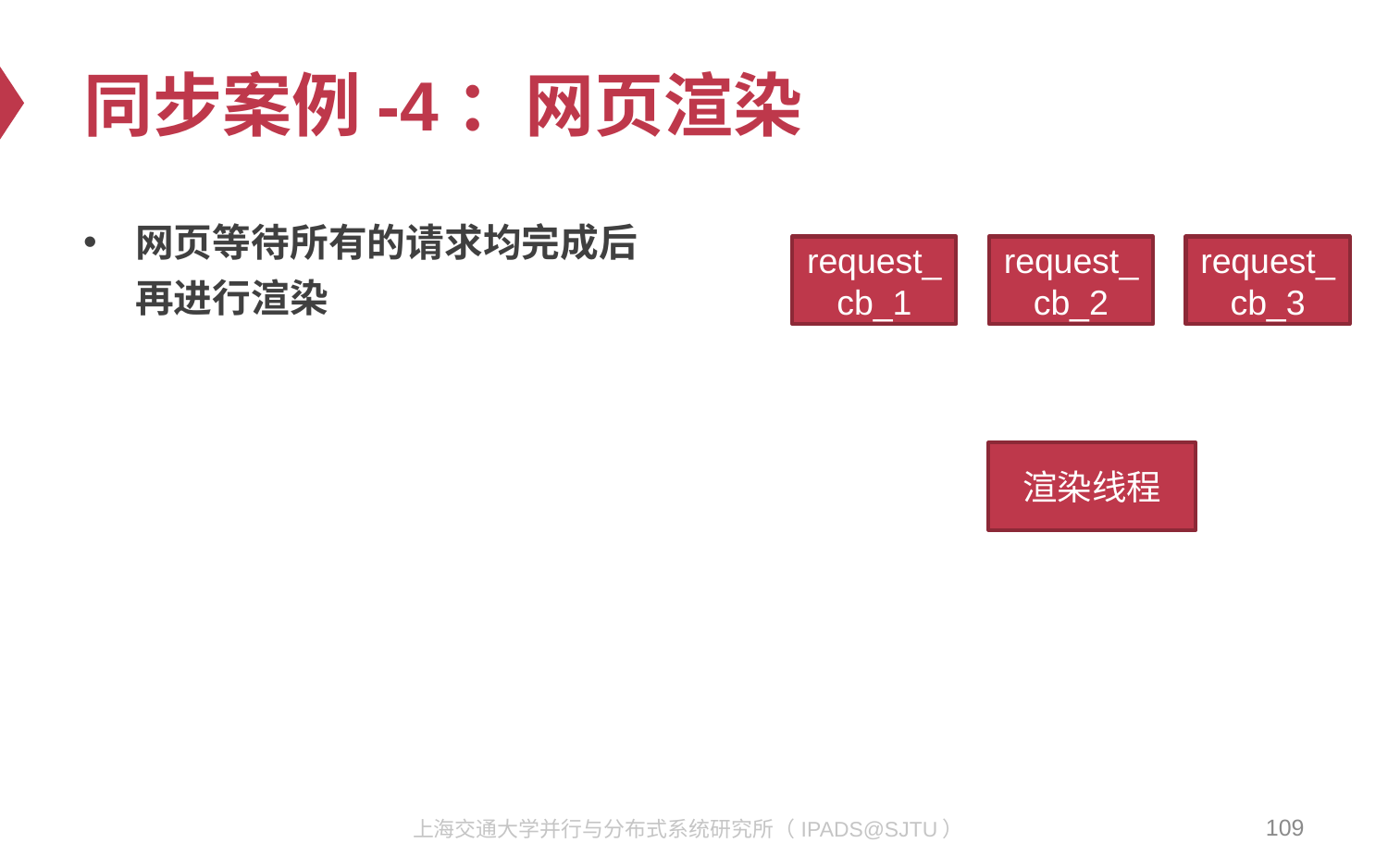

# 同步案例-4：网页渲染
网页等待所有的请求均完成后
再进行渲染
request_cb_1
request_cb_2
request_cb_3
渲染线程
109
上海交通大学并行与分布式系统研究所（IPADS@SJTU）